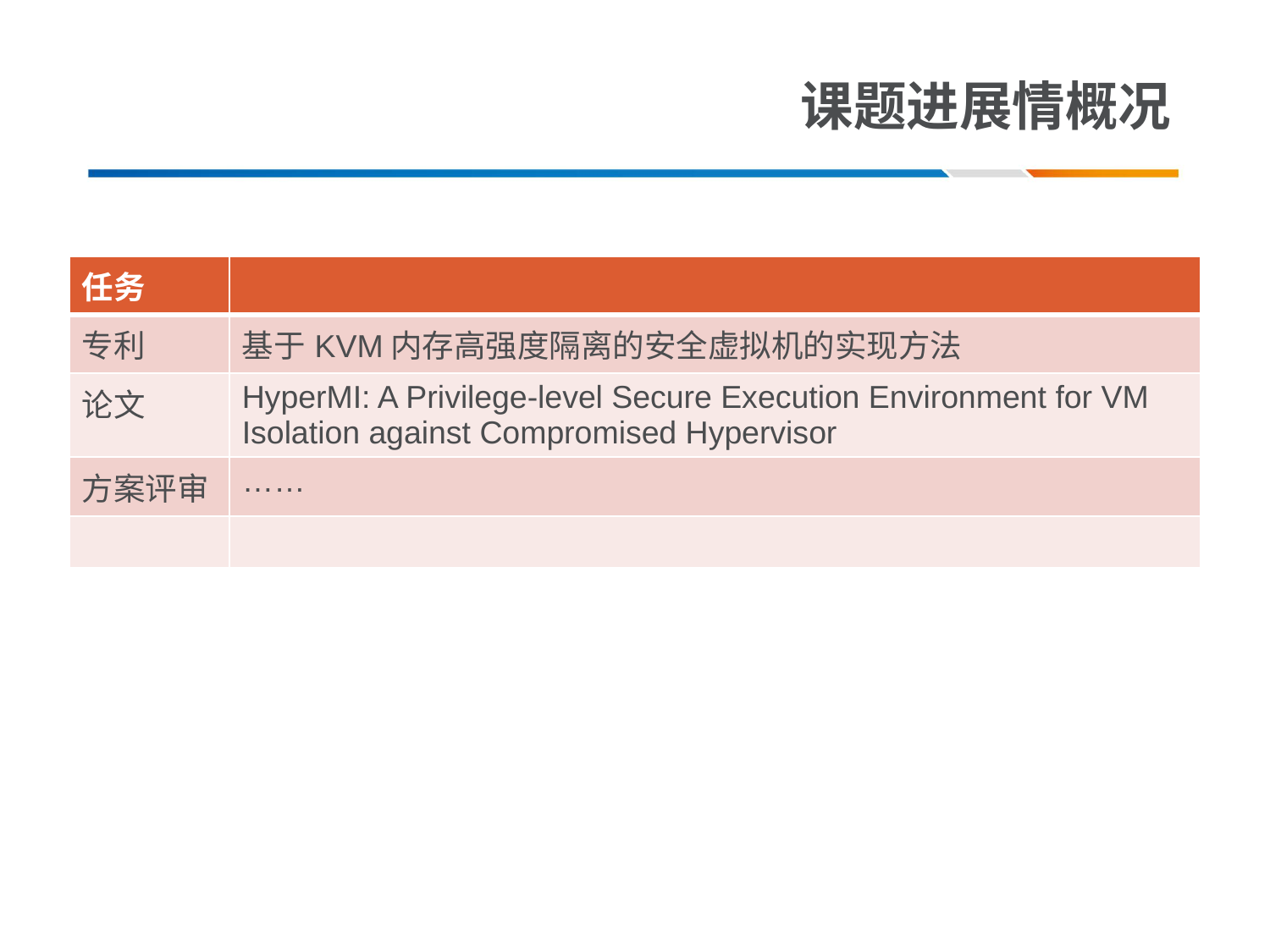

# 课题进展情概况
| 任务 |  |
| --- | --- |
| 专利 | 基于KVM内存高强度隔离的安全虚拟机的实现方法 |
| 论文 | HyperMI: A Privilege-level Secure Execution Environment for VM Isolation against Compromised Hypervisor |
| 方案评审 | …… |
|  |  |